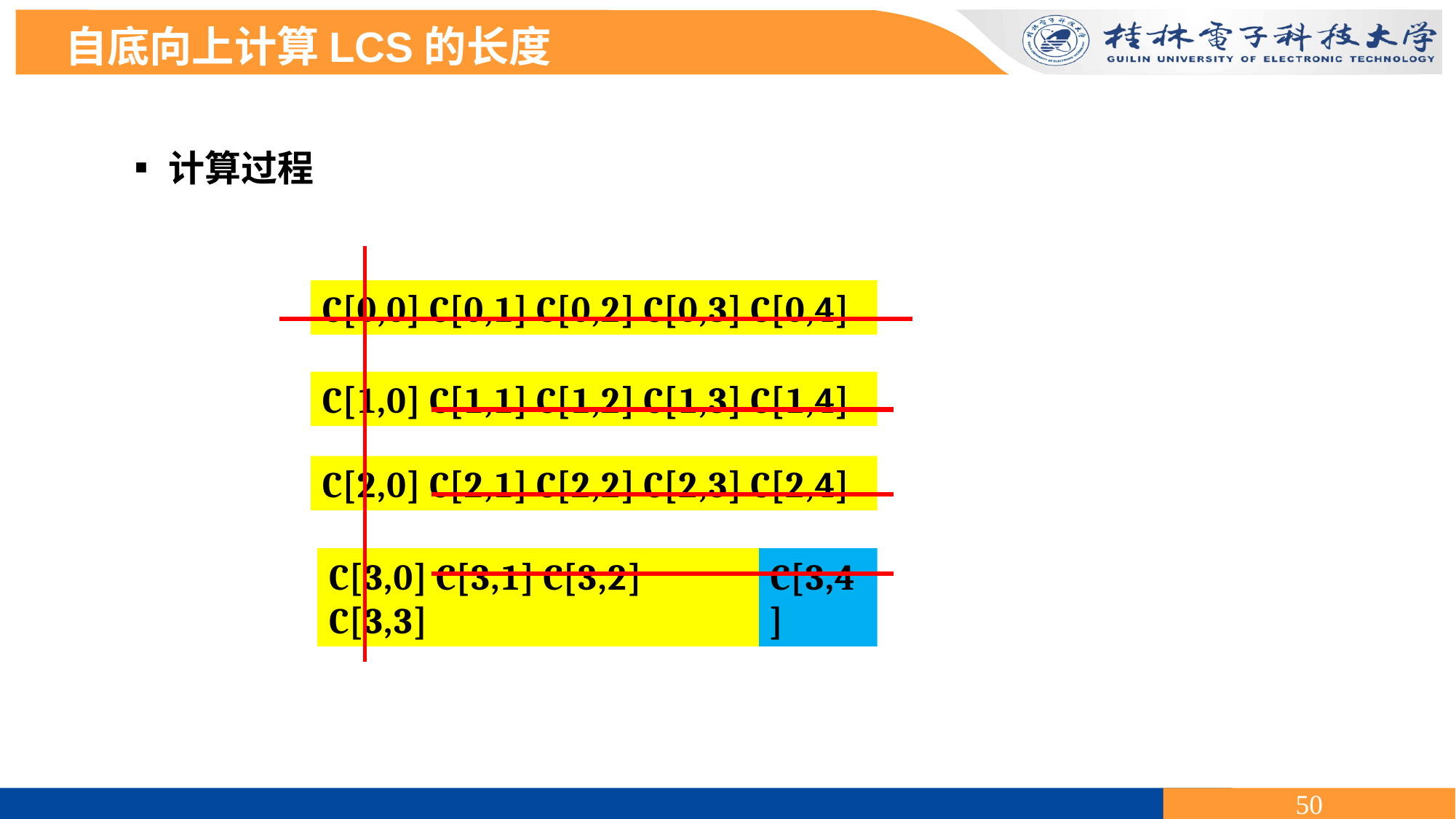

自底向上计算LCS的长度
▪计算过程
C[0,0] C[0,1] C[0,2] C[0,3] C[0,4]
C[1,0] C[1,1] C[1,2] C[1,3] C[1,4]
C[2,0] C[2,1] C[2,2] C[2,3] C[2,4]
C[3,0] C[3,1] C[3,2] C[3,3]
C[3,4]